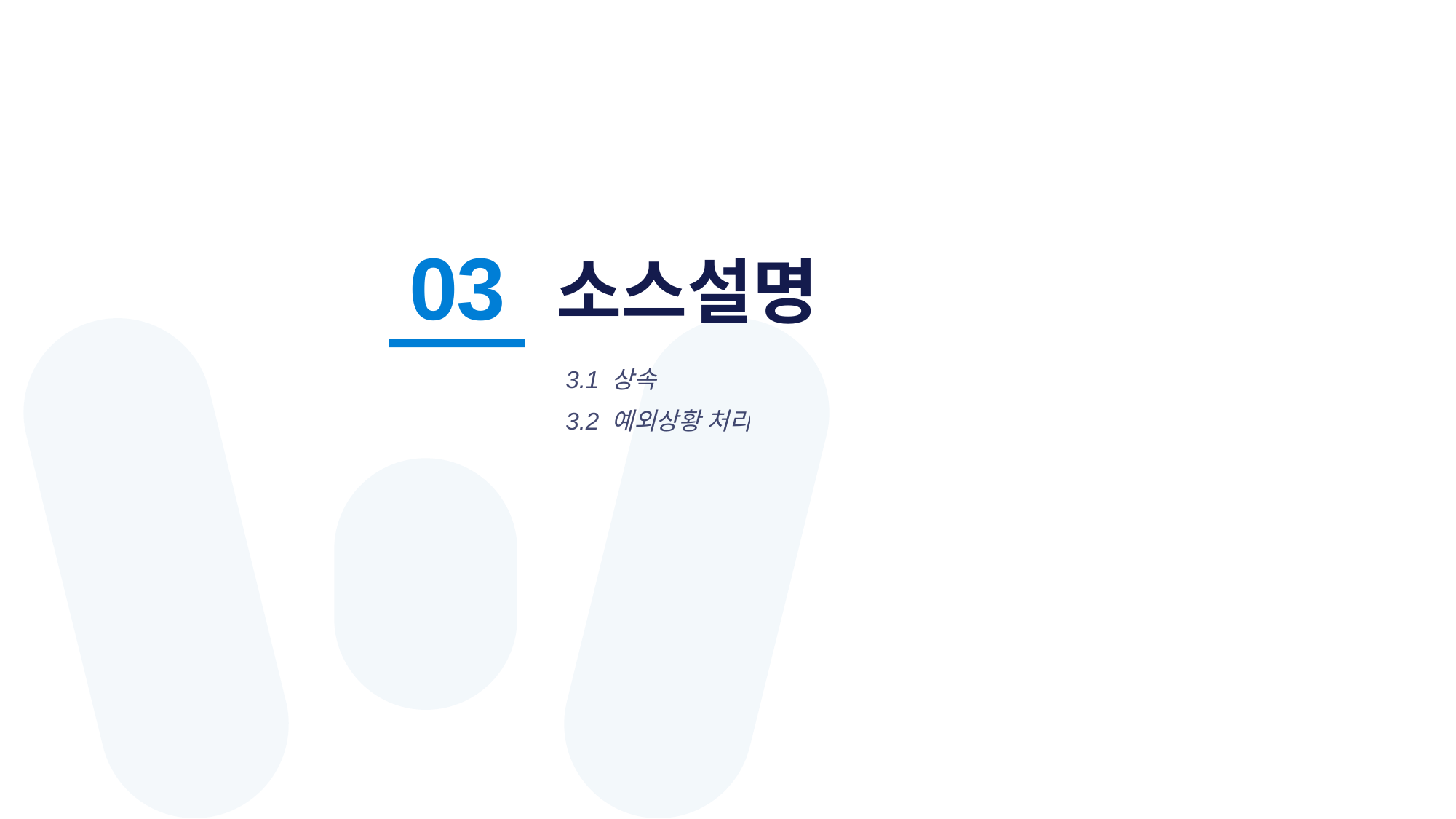

# 소스설명
03
3.1 상속
3.2 예외상황 처리